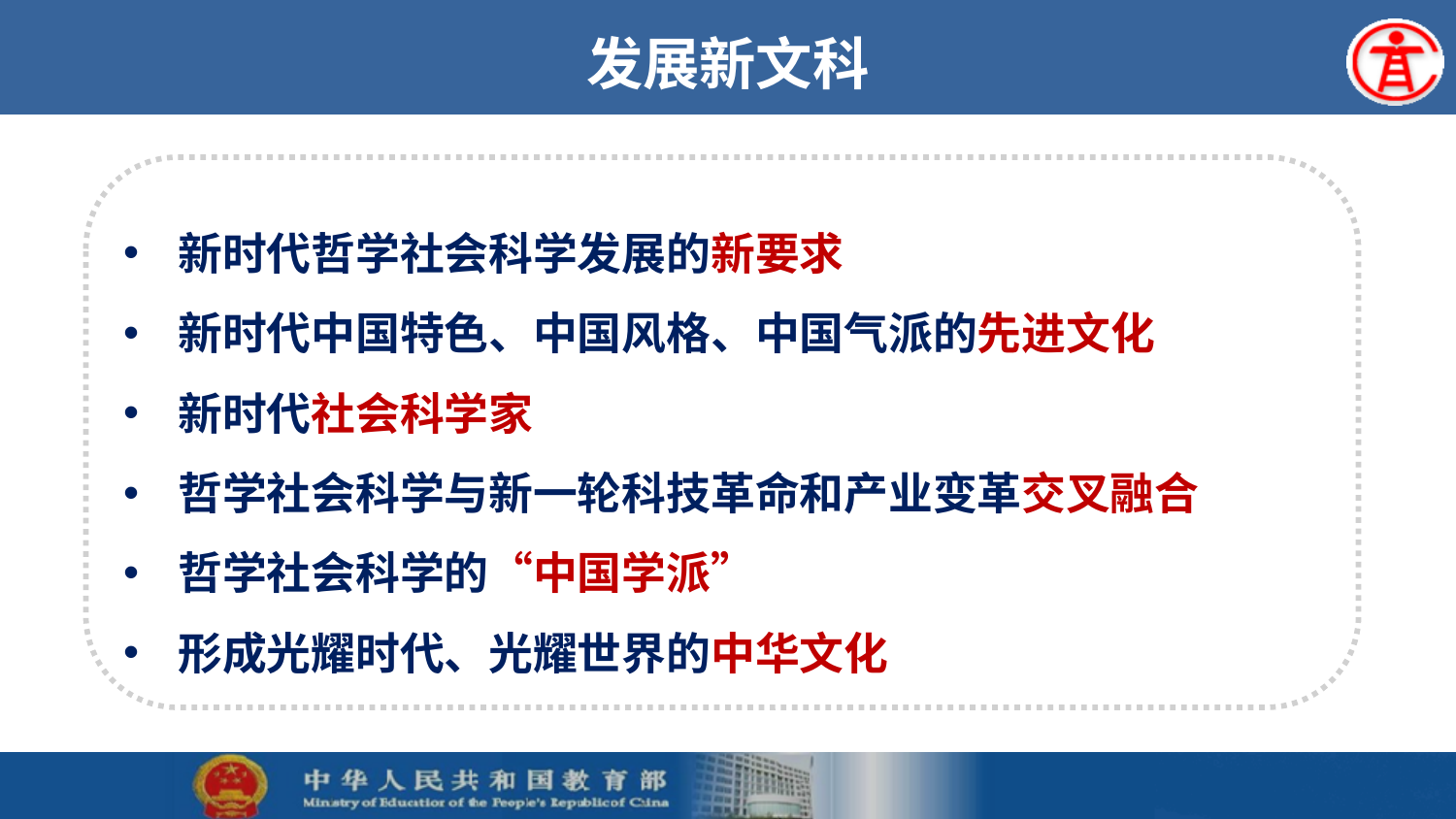

# 发展新文科

新时代哲学社会科学发展的新要求
新时代中国特色、中国风格、中国气派的先进文化
新时代社会科学家
哲学社会科学与新一轮科技革命和产业变革交叉融合
哲学社会科学的“中国学派”
形成光耀时代、光耀世界的中华文化